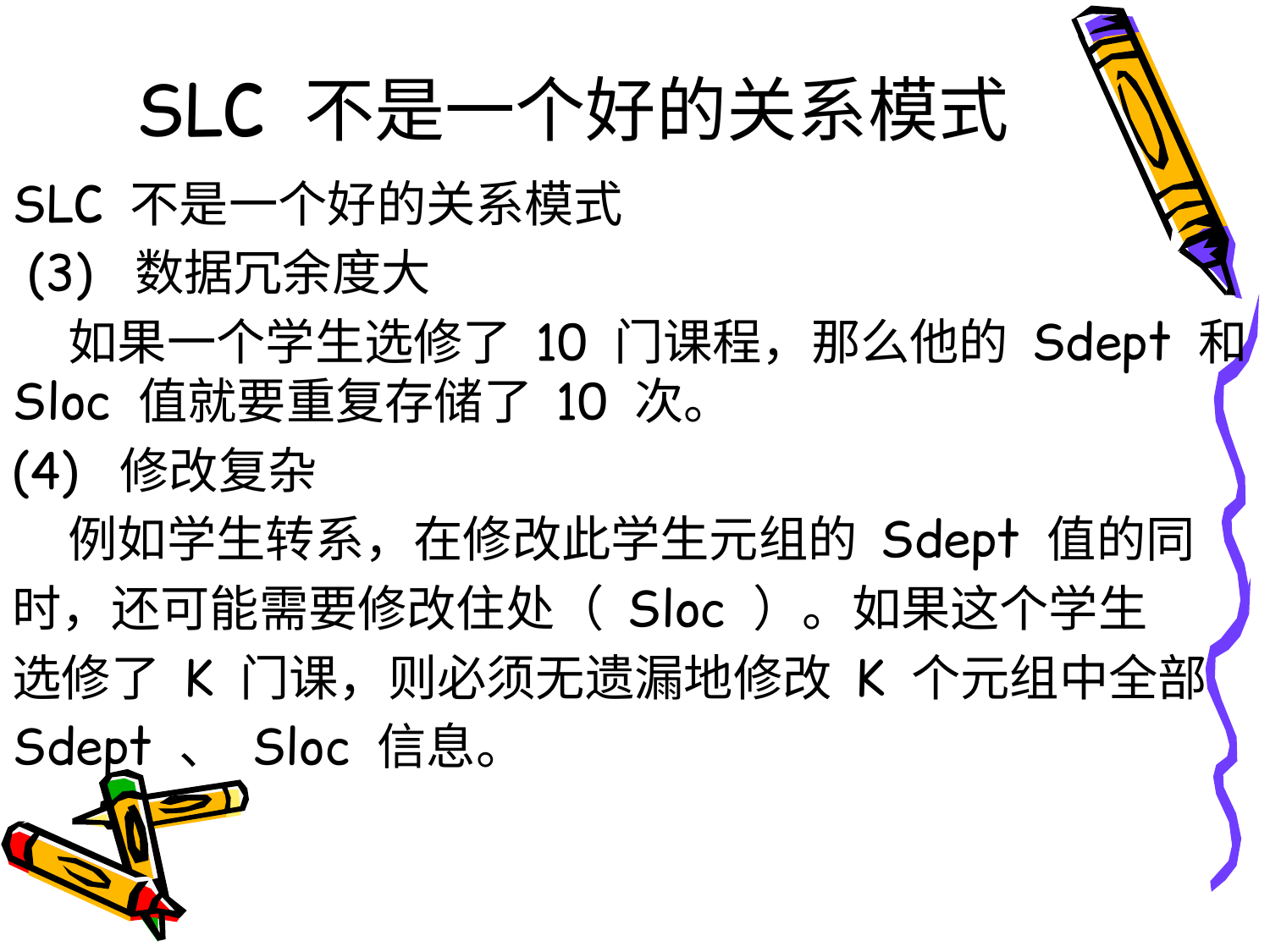

# SLC 不是一个好的关系模式
SLC 不是一个好的关系模式
 (3)  数据冗余度大
    如果一个学生选修了 10 门课程，那么他的 Sdept 和Sloc 值就要重复存储了 10 次。
(4)  修改复杂
    例如学生转系，在修改此学生元组的 Sdept 值的同
时，还可能需要修改住处（ Sloc ）。如果这个学生
选修了 K 门课，则必须无遗漏地修改 K 个元组中全部
Sdept 、 Sloc 信息。